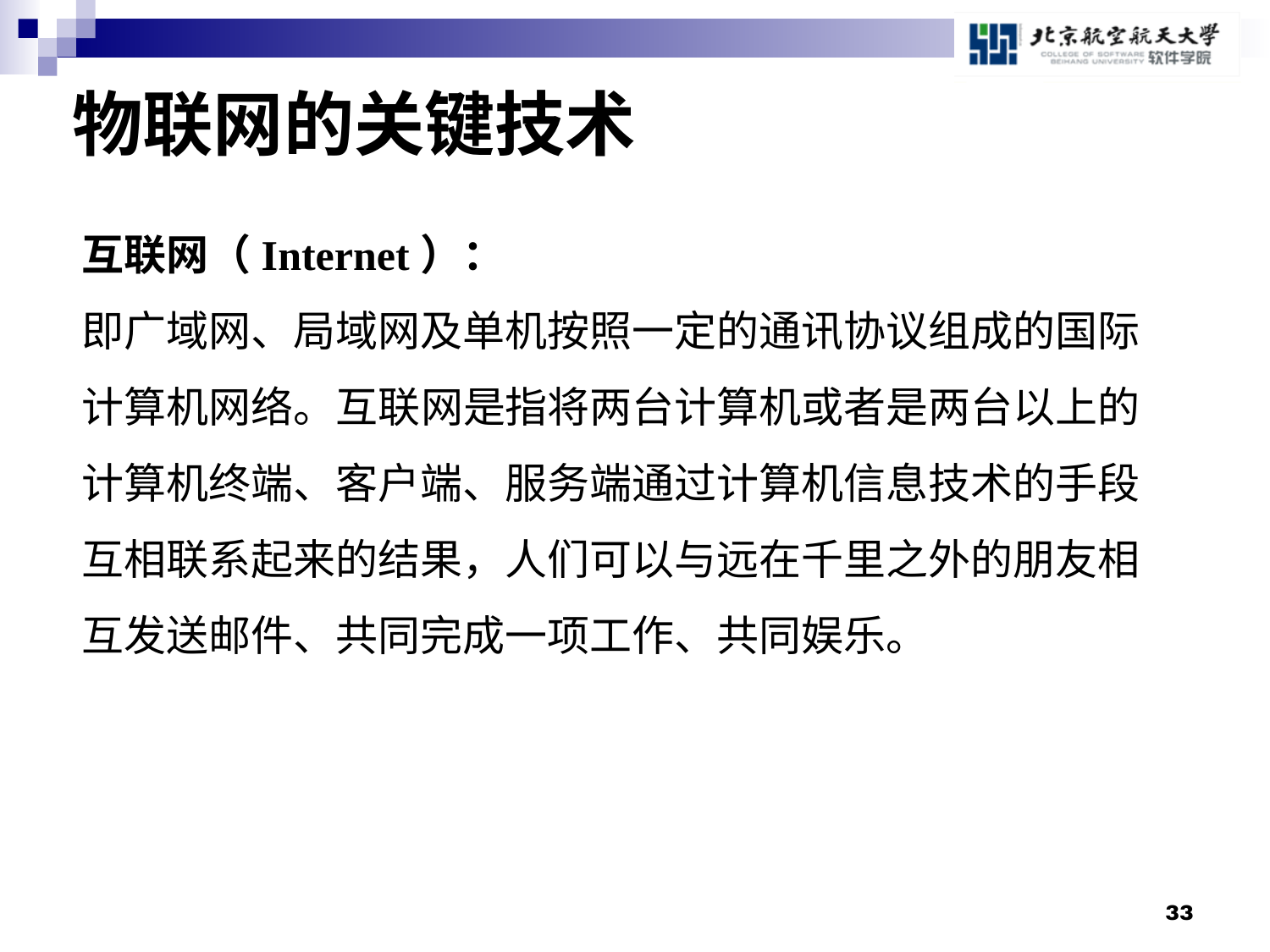

# 物联网的关键技术
互联网（Internet）：
即广域网、局域网及单机按照一定的通讯协议组成的国际计算机网络。互联网是指将两台计算机或者是两台以上的计算机终端、客户端、服务端通过计算机信息技术的手段互相联系起来的结果，人们可以与远在千里之外的朋友相互发送邮件、共同完成一项工作、共同娱乐。
33